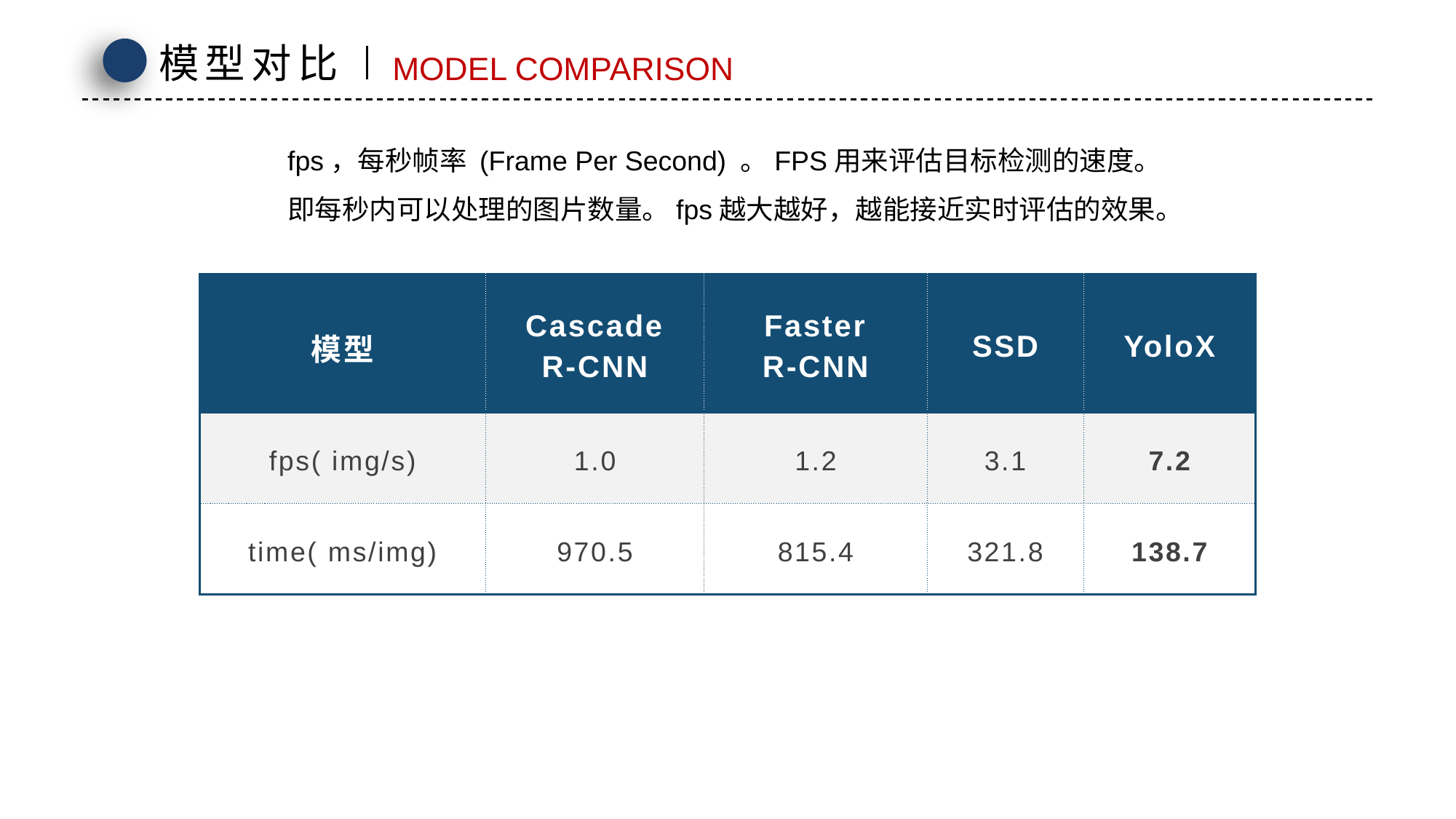

模型对比

MODEL COMPARISON
fps，每秒帧率 (Frame Per Second) 。FPS用来评估目标检测的速度。即每秒内可以处理的图片数量。fps越大越好，越能接近实时评估的效果。
| 模型 | Cascade R-CNN | Faster R-CNN | SSD | YoloX |
| --- | --- | --- | --- | --- |
| fps( img/s) | 1.0 | 1.2 | 3.1 | 7.2 |
| time( ms/img) | 970.5 | 815.4 | 321.8 | 138.7 |